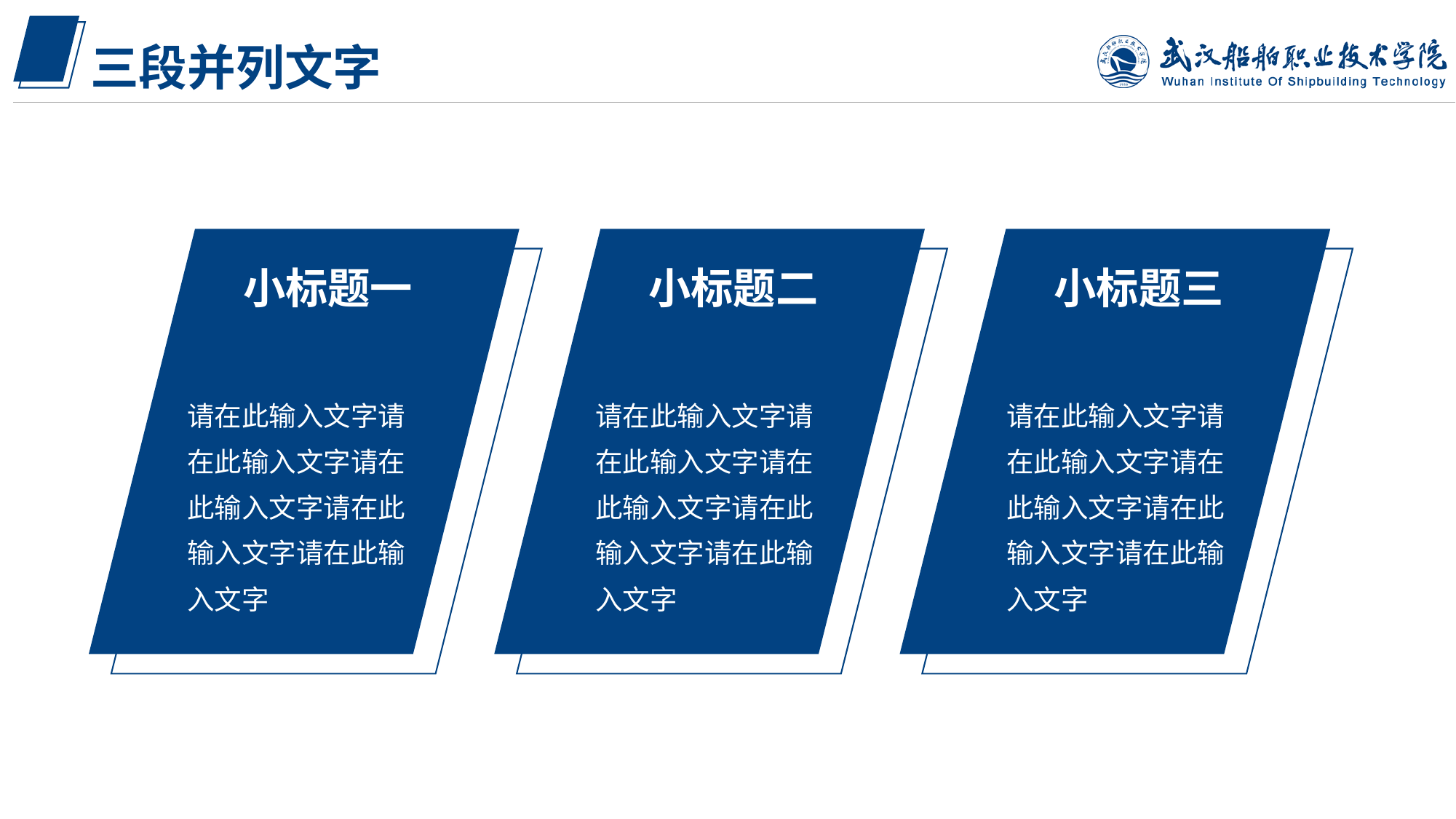

三段并列文字

小标题一
小标题二
小标题三
请在此输入文字请在此输入文字请在此输入文字请在此输入文字请在此输入文字

请在此输入文字请在此输入文字请在此输入文字请在此输入文字请在此输入文字

请在此输入文字请在此输入文字请在此输入文字请在此输入文字请在此输入文字